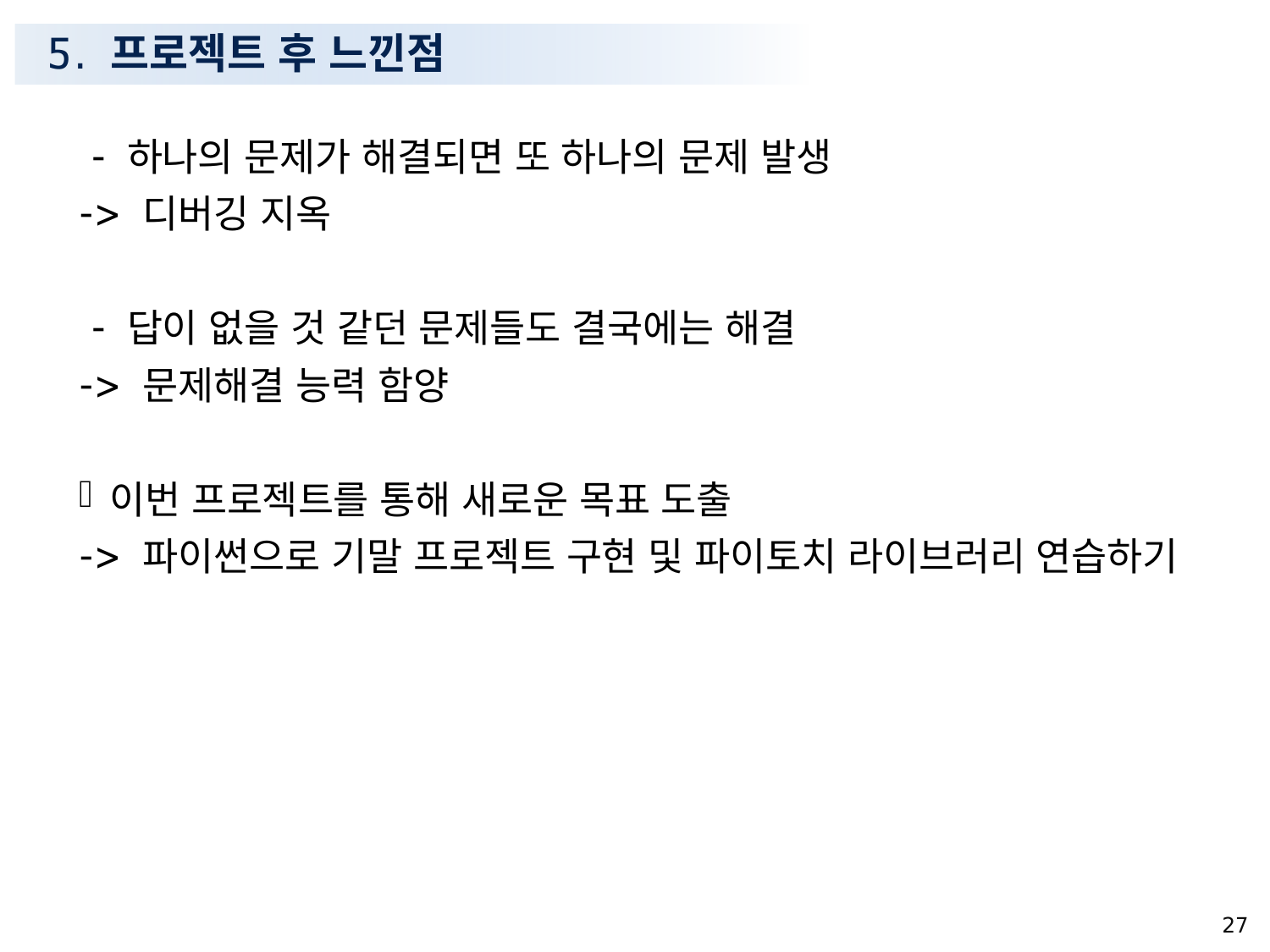

# 5. 프로젝트 후 느낀점
 - 하나의 문제가 해결되면 또 하나의 문제 발생
-> 디버깅 지옥

 - 답이 없을 것 같던 문제들도 결국에는 해결
-> 문제해결 능력 함양

이번 프로젝트를 통해 새로운 목표 도출
-> 파이썬으로 기말 프로젝트 구현 및 파이토치 라이브러리 연습하기
27